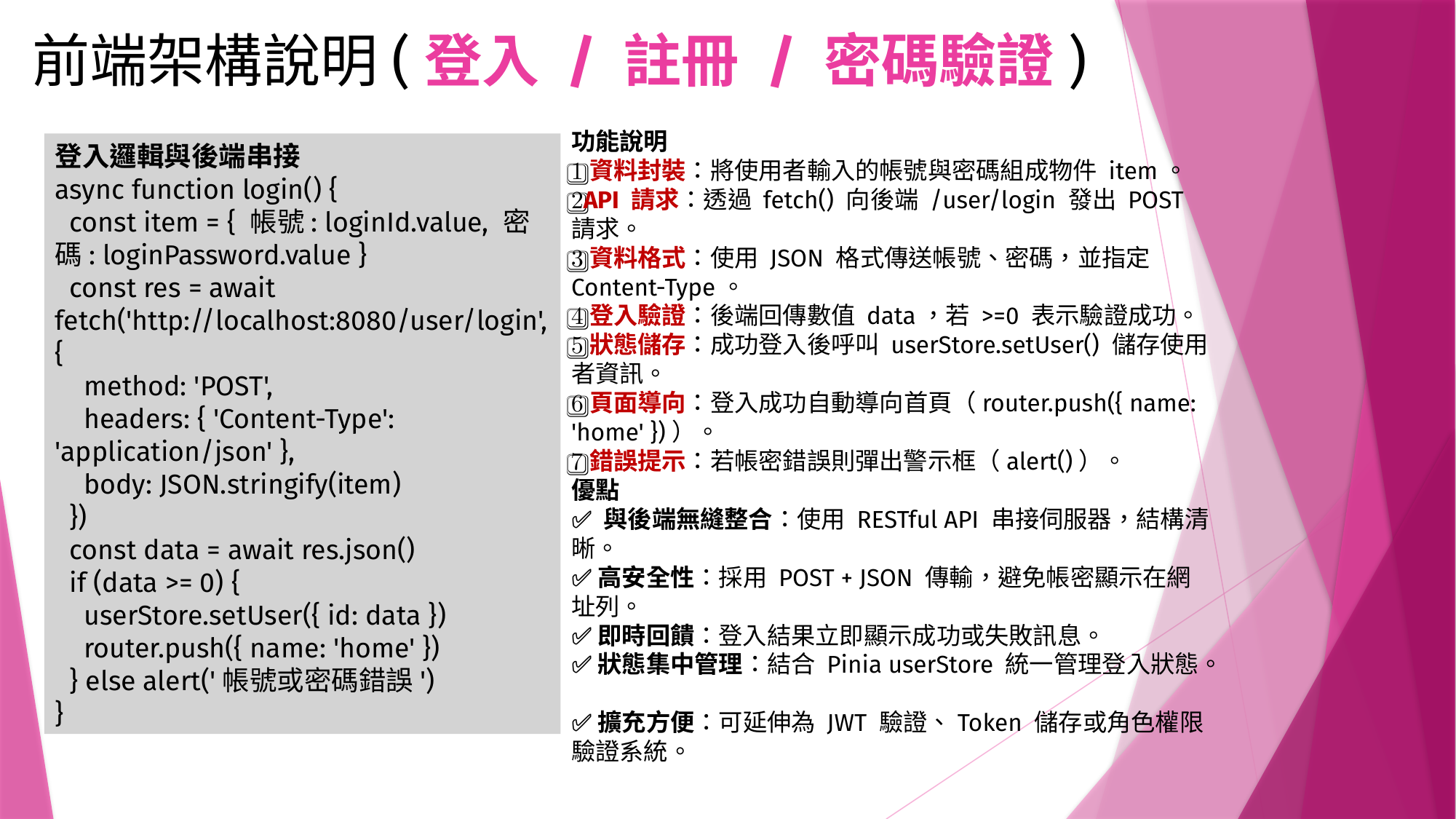

前端架構說明(登入 / 註冊 / 密碼驗證)
功能說明
1️⃣資料封裝：將使用者輸入的帳號與密碼組成物件 item。
2️⃣API 請求：透過 fetch() 向後端 /user/login 發出 POST 請求。
3️⃣資料格式：使用 JSON 格式傳送帳號、密碼，並指定 Content-Type。
4️⃣登入驗證：後端回傳數值 data，若 >=0 表示驗證成功。
5️⃣狀態儲存：成功登入後呼叫 userStore.setUser() 儲存使用者資訊。
6️⃣頁面導向：登入成功自動導向首頁（router.push({ name: 'home' })）。
7️⃣錯誤提示：若帳密錯誤則彈出警示框（alert()）。
優點
✅ 與後端無縫整合：使用 RESTful API 串接伺服器，結構清晰。
✅ 高安全性：採用 POST + JSON 傳輸，避免帳密顯示在網址列。
✅ 即時回饋：登入結果立即顯示成功或失敗訊息。
✅ 狀態集中管理：結合 Pinia userStore 統一管理登入狀態。
✅ 擴充方便：可延伸為 JWT 驗證、Token 儲存或角色權限驗證系統。
登入邏輯與後端串接
async function login() {
  const item = { 帳號: loginId.value, 密碼: loginPassword.value }
  const res = await fetch('http://localhost:8080/user/login', {
    method: 'POST',
    headers: { 'Content-Type': 'application/json' },
    body: JSON.stringify(item)
  })
  const data = await res.json()
  if (data >= 0) {
    userStore.setUser({ id: data })
    router.push({ name: 'home' })
  } else alert('帳號或密碼錯誤')
}